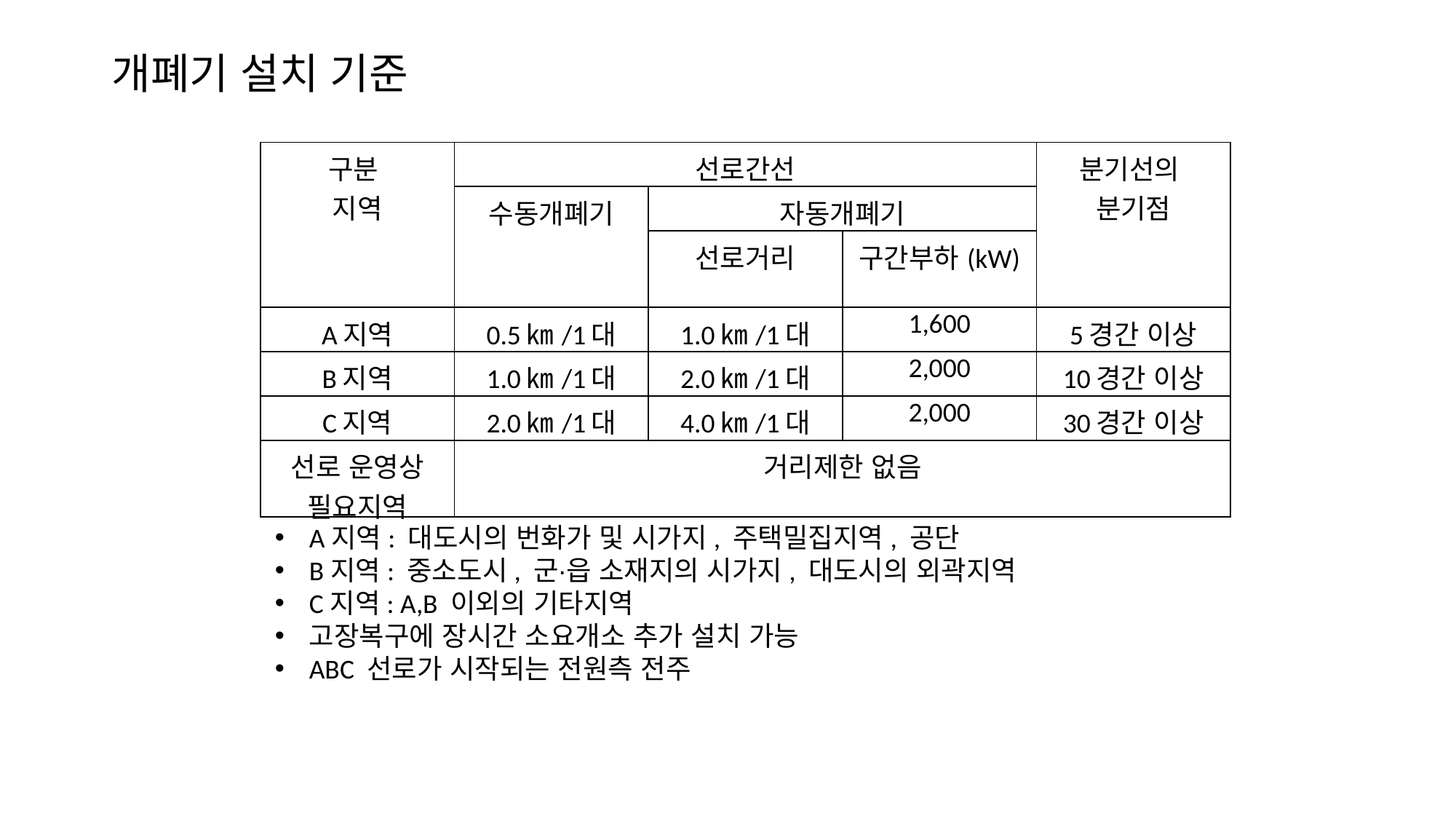

# 개폐기 설치 기준
| 구분 지역 | 선로간선 |  |  | 분기선의 분기점 |
| --- | --- | --- | --- | --- |
|  | 수동개폐기 | 자동개폐기 |  |  |
|  |  | 선로거리 | 구간부하(kW) |  |
| A지역 | 0.5㎞/1대 | 1.0㎞/1대 | 1,600 | 5경간 이상 |
| B지역 | 1.0㎞/1대 | 2.0㎞/1대 | 2,000 | 10경간 이상 |
| C지역 | 2.0㎞/1대 | 4.0㎞/1대 | 2,000 | 30경간 이상 |
| 선로 운영상 필요지역 | 거리제한 없음 |  |  |  |
A지역: 대도시의 번화가 및 시가지, 주택밀집지역, 공단
B지역: 중소도시, 군∙읍 소재지의 시가지, 대도시의 외곽지역
C지역: A,B 이외의 기타지역
고장복구에 장시간 소요개소 추가 설치 가능
ABC 선로가 시작되는 전원측 전주